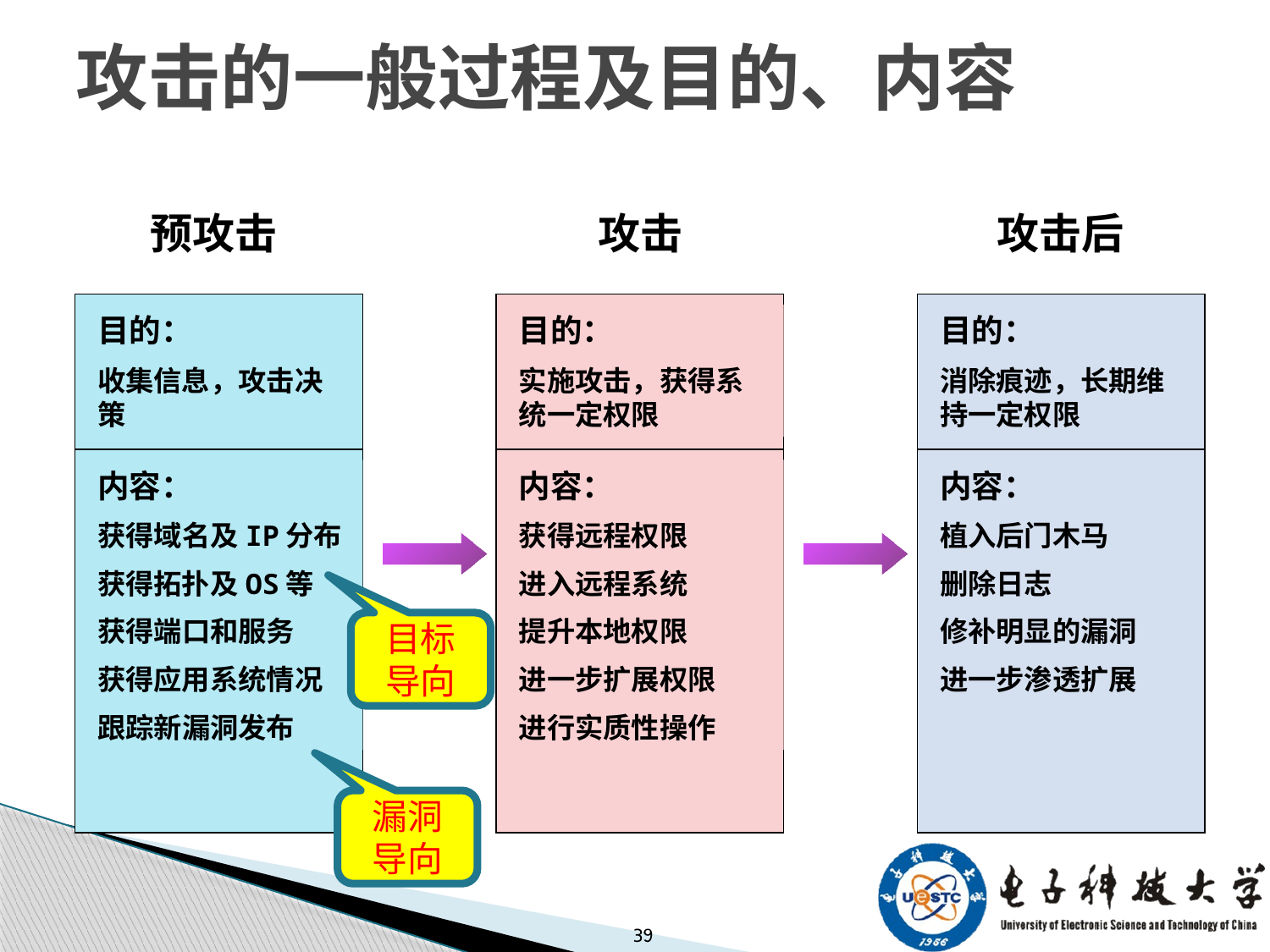

# 攻击的一般过程及目的、内容
预攻击
目的：
收集信息，攻击决策

内容：
获得域名及IP分布
获得拓扑及OS等
获得端口和服务
获得应用系统情况
跟踪新漏洞发布

攻击

目的：
实施攻击，获得系统一定权限

内容：
获得远程权限
进入远程系统
提升本地权限
进一步扩展权限
进行实质性操作
攻击后
目的：
消除痕迹，长期维持一定权限

内容：
植入后门木马
删除日志
修补明显的漏洞
进一步渗透扩展

目标导向
漏洞导向
39